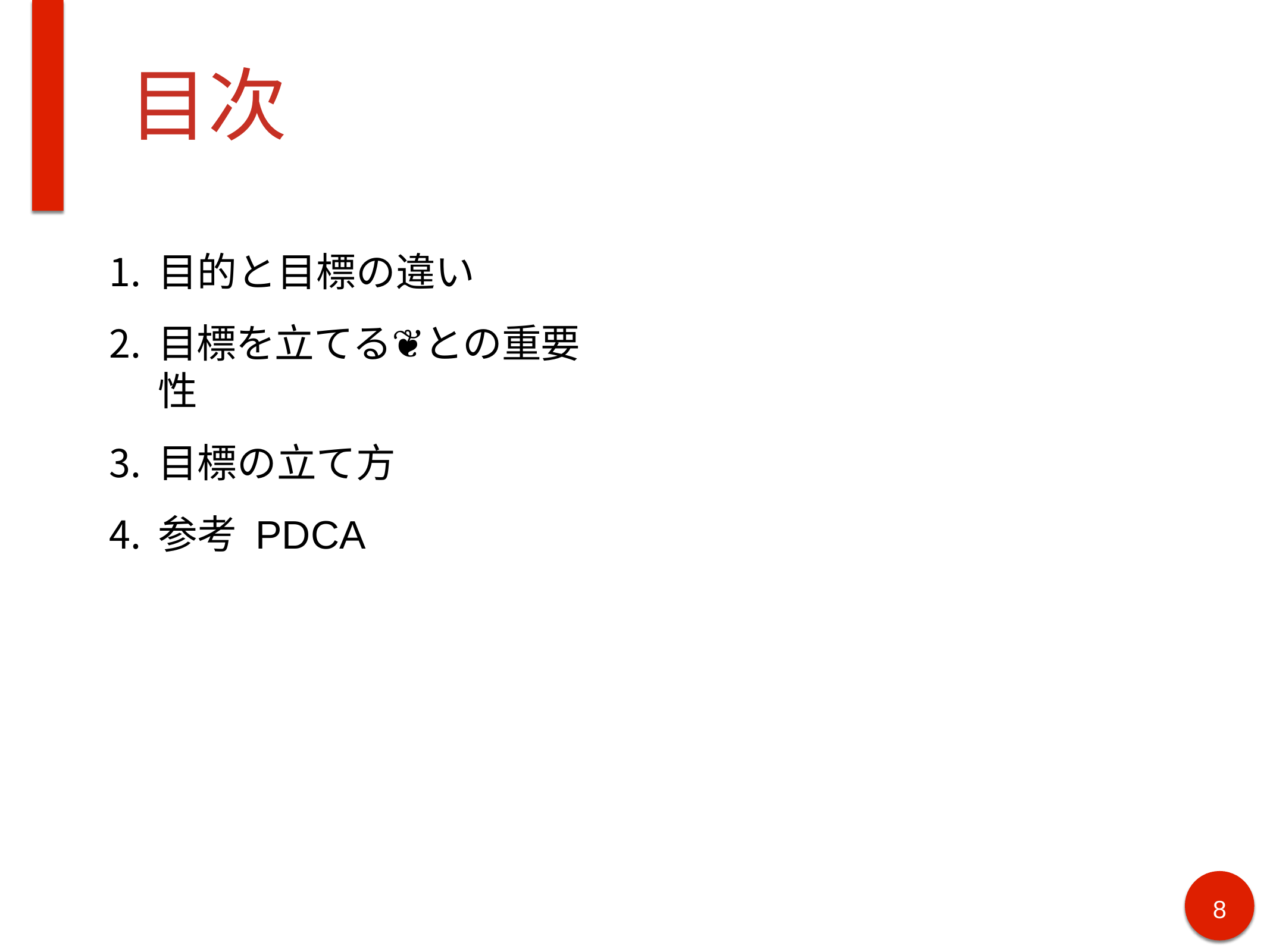

# 目次
目的と目標の違い
目標を立てる❦との重要性
目標の立て方
参考 PDCA
8